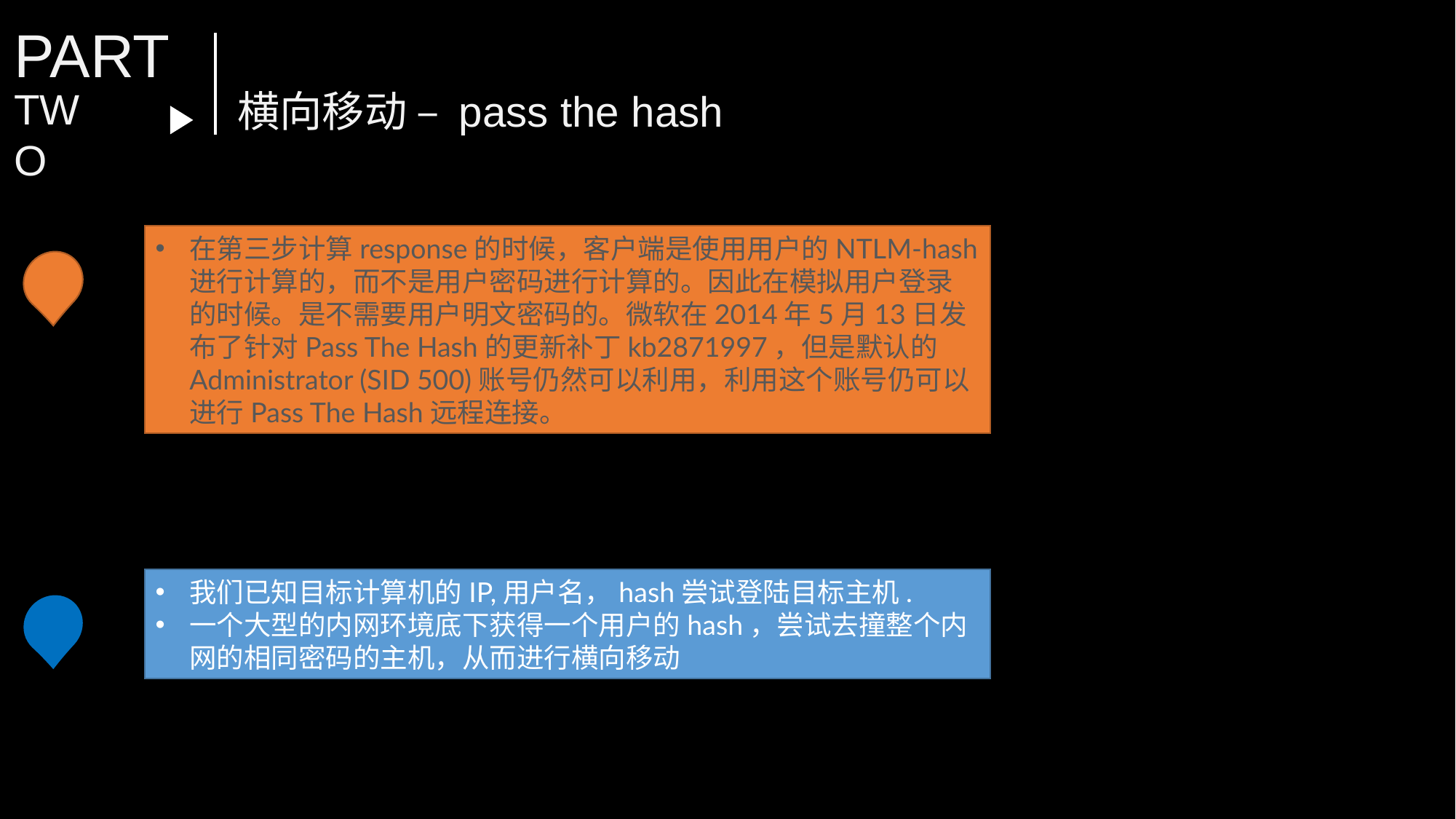

PART

TWO
横向移动 – pass the hash

在第三步计算response的时候，客户端是使用用户的NTLM-hash进行计算的，而不是用户密码进行计算的。因此在模拟用户登录的时候。是不需要用户明文密码的。微软在2014年5月13日发布了针对Pass The Hash的更新补丁kb2871997，但是默认的Administrator (SID 500)账号仍然可以利用，利用这个账号仍可以进行Pass The Hash远程连接。

我们已知目标计算机的IP,用户名，hash尝试登陆目标主机.
一个大型的内网环境底下获得一个用户的hash，尝试去撞整个内网的相同密码的主机，从而进行横向移动